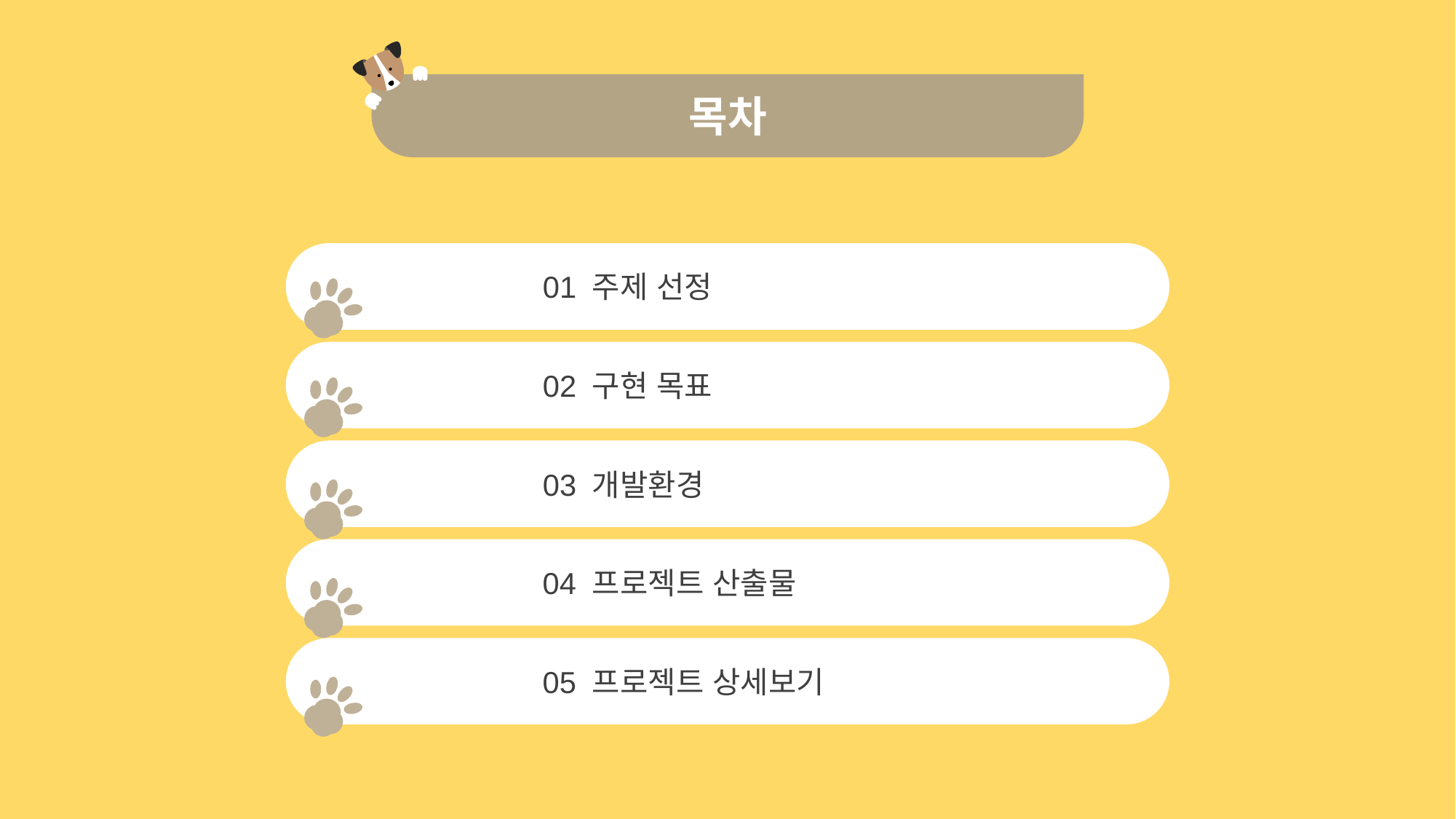

목차

01 주제 선정

02 구현 목표

03 개발환경

04 프로젝트 산출물

05 프로젝트 상세보기